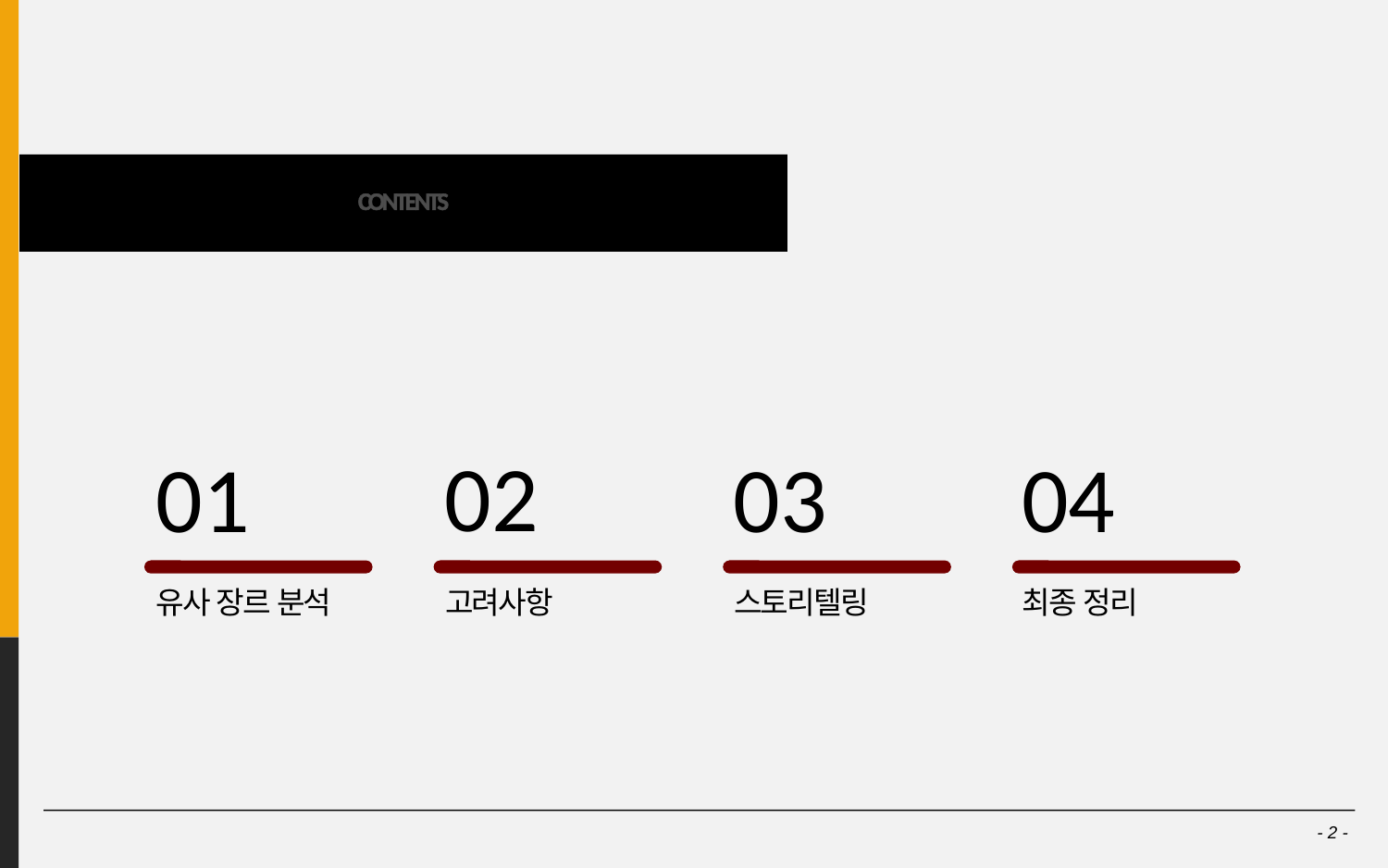

# CONTENTS
02
01
03
04
유사 장르 분석
고려사항
스토리텔링
최종 정리